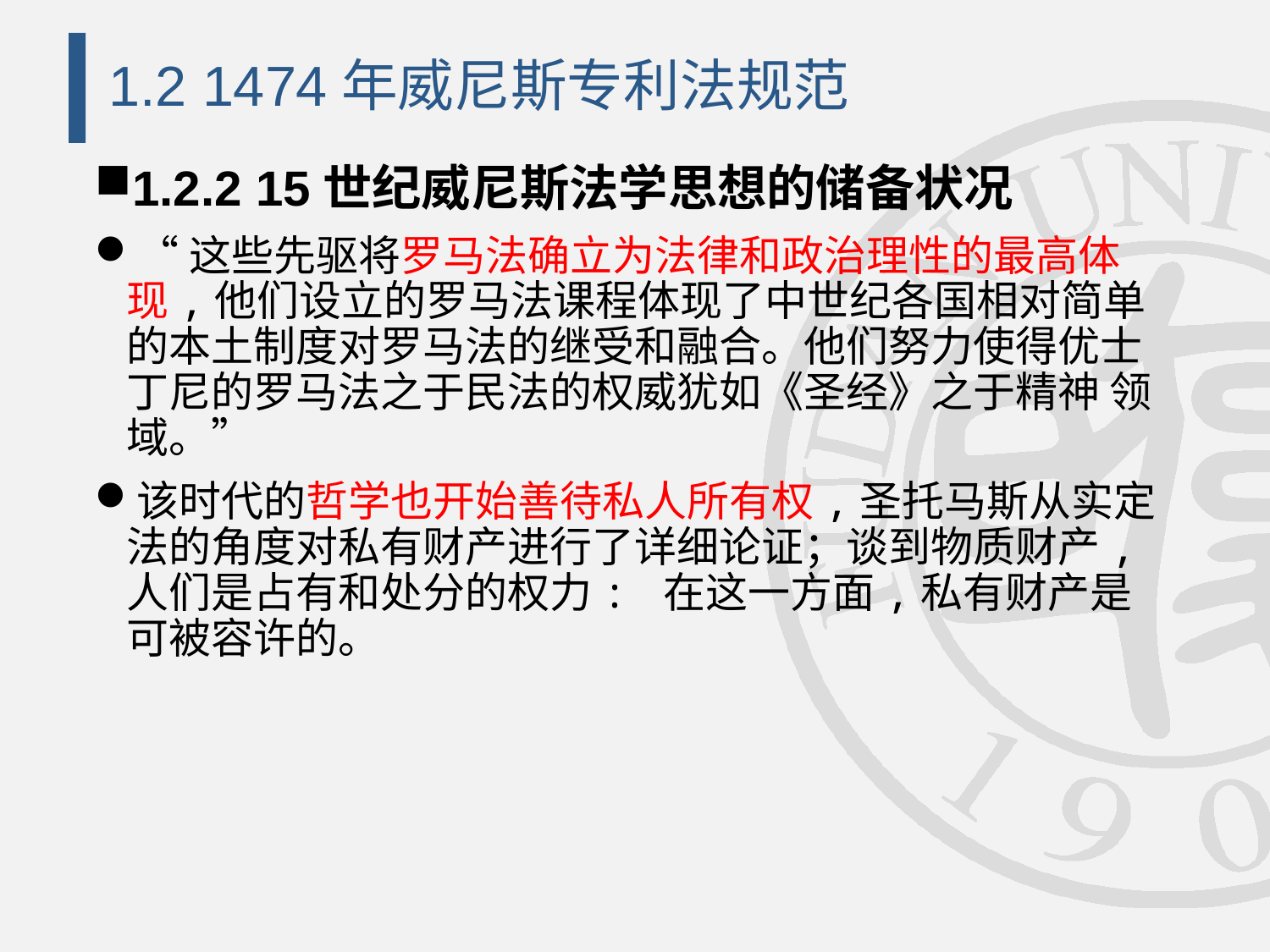

# 1.2 1474年威尼斯专利法规范
1.2.2 15世纪威尼斯法学思想的储备状况
“这些先驱将罗马法确立为法律和政治理性的最高体现,他们设立的罗马法课程体现了中世纪各国相对简单的本土制度对罗马法的继受和融合。他们努力使得优士丁尼的罗马法之于民法的权威犹如《圣经》之于精神 领域。”
该时代的哲学也开始善待私人所有权,圣托马斯从实定法的角度对私有财产进行了详细论证；谈到物质财产,人们是占有和处分的权力: 在这一方面,私有财产是可被容许的。